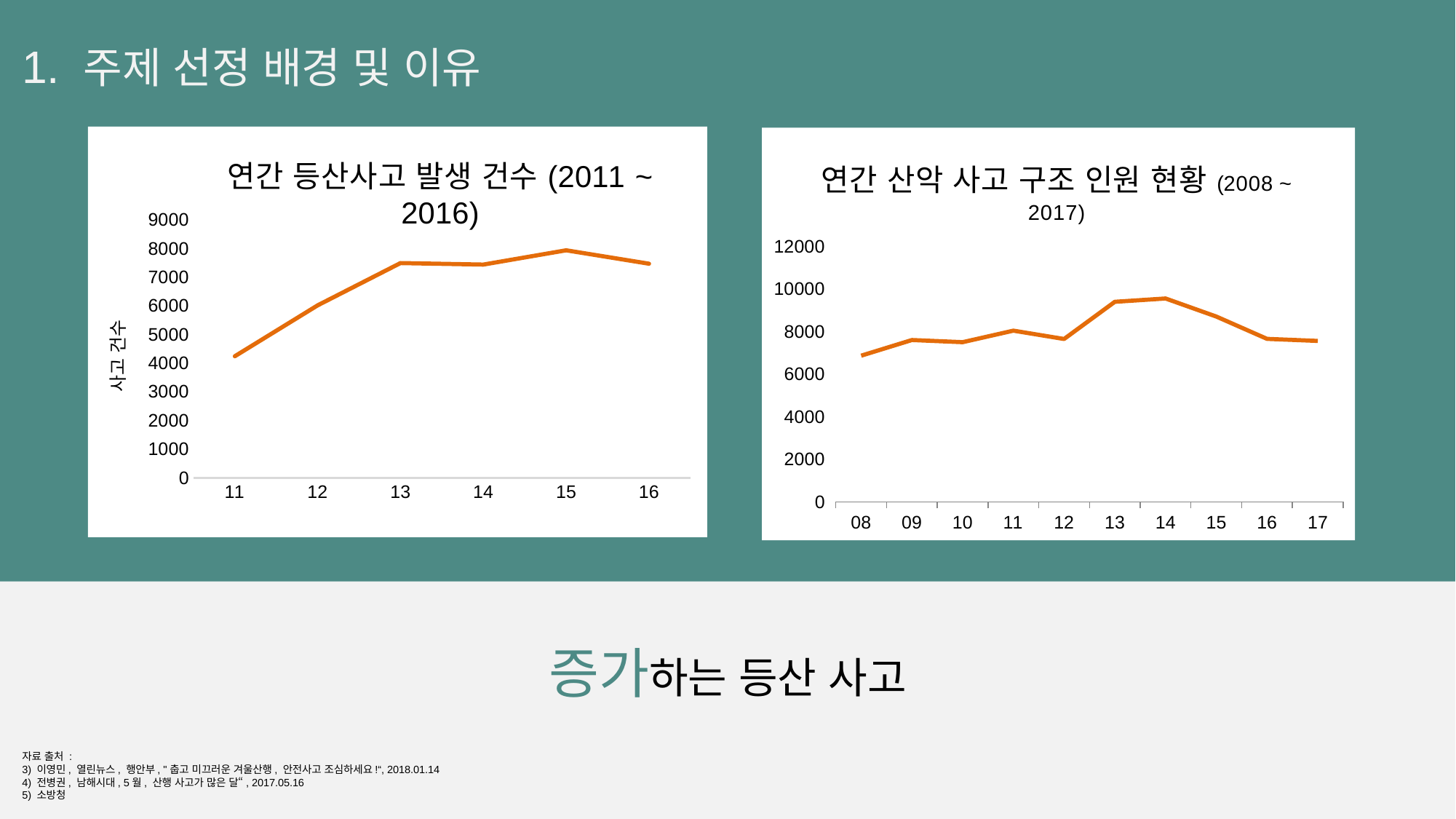

1. 주제 선정 배경 및 이유

### Chart: 연간 등산사고 발생 건수(2011 ~ 2016)

| Category | 등산사고 |
|---|---|
| 11 | 4243.0 |
| 12 | 6020.0 |
| 13 | 7494.0 |
| 14 | 7442.0 |
| 15 | 7940.0 |
| 16 | 7472.0 |

### Chart: 연간 산악 사고 구조 인원 현황(2008 ~ 2017)

| Category | 구조인원 |
|---|---|
| 08 | 6870.0 |
| 09 | 7605.0 |
| 10 | 7505.0 |
| 11 | 8049.0 |
| 12 | 7655.0 |
| 13 | 9403.0 |
| 14 | 9559.0 |
| 15 | 8711.0 |
| 16 | 7660.0 |
| 17 | 7564.0 |
증가하는 등산 사고
자료 출처 :
3) 이영민, 열린뉴스, 행안부, "춥고 미끄러운 겨울산행, 안전사고 조심하세요!“, 2018.01.14
4) 전병권, 남해시대, 5월, 산행 사고가 많은 달“, 2017.05.16
5) 소방청